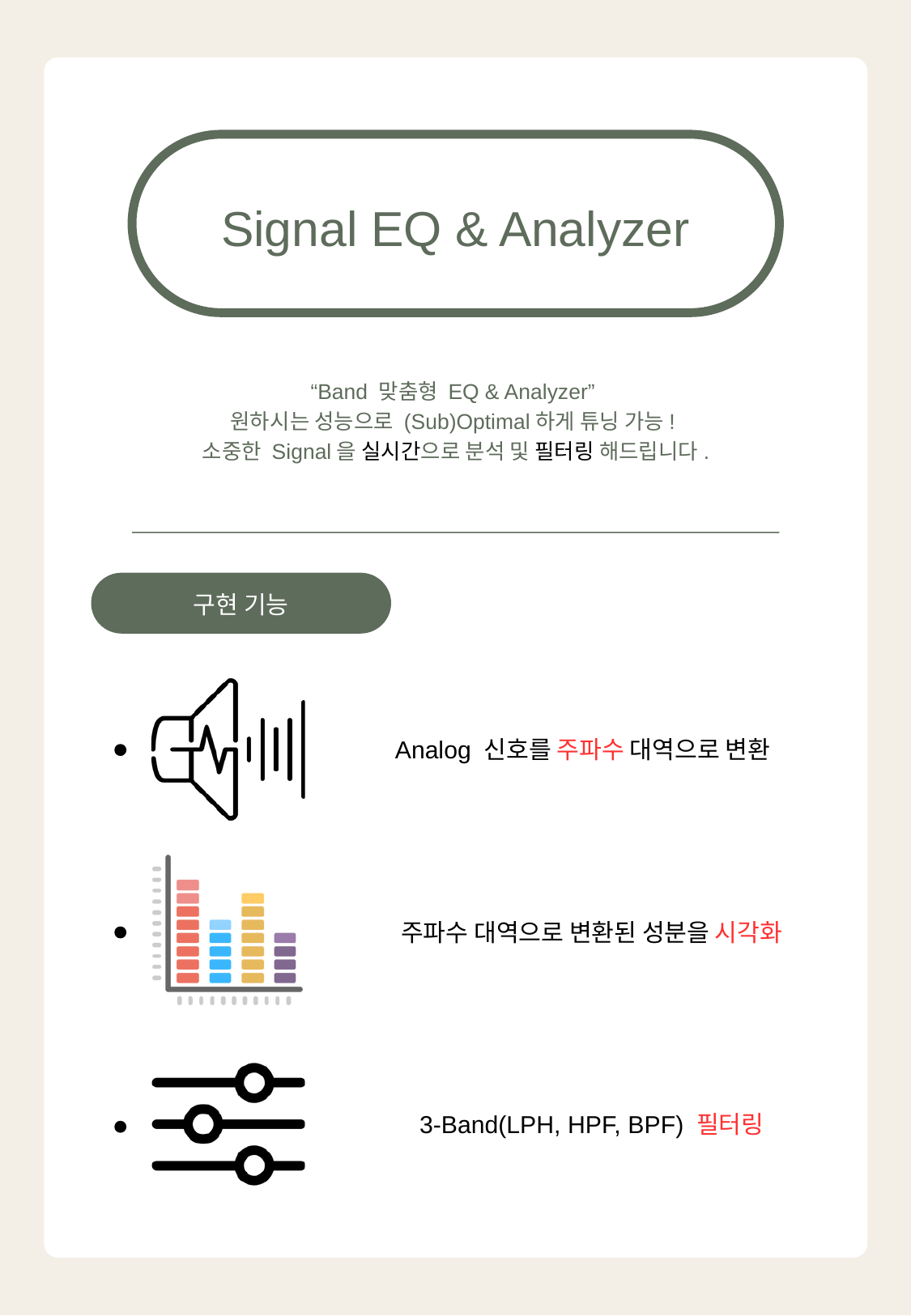

Signal EQ & Analyzer
“Band 맞춤형 EQ & Analyzer”
원하시는 성능으로 (Sub)Optimal하게 튜닝 가능!
소중한 Signal을 실시간으로 분석 및 필터링 해드립니다.

구현 기능

 Analog 신호를 주파수 대역으로 변환

주파수 대역으로 변환된 성분을 시각화

3-Band(LPH, HPF, BPF) 필터링